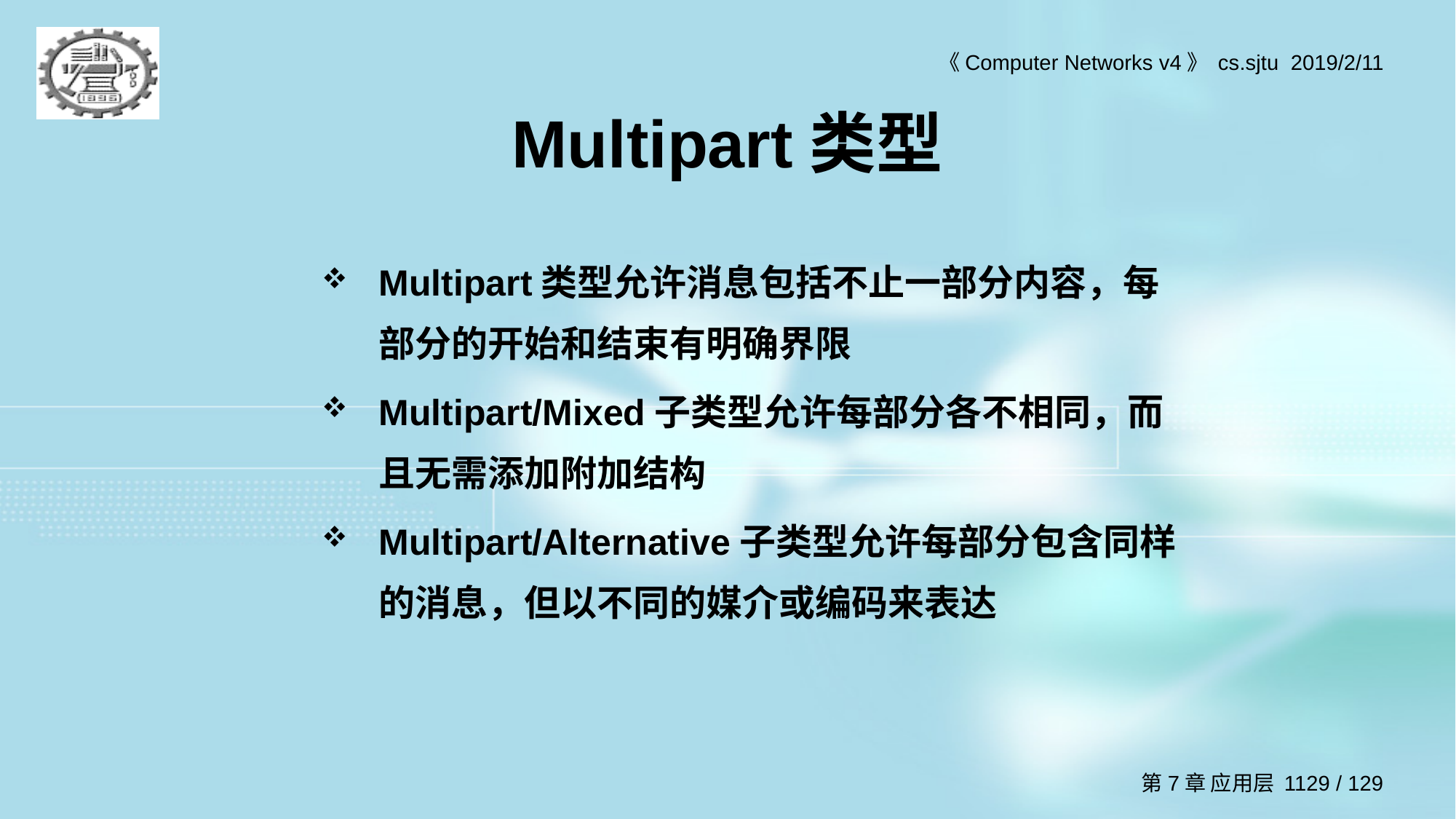

# Multipart类型
Multipart类型允许消息包括不止一部分内容，每部分的开始和结束有明确界限
Multipart/Mixed子类型允许每部分各不相同，而且无需添加附加结构
Multipart/Alternative子类型允许每部分包含同样的消息，但以不同的媒介或编码来表达